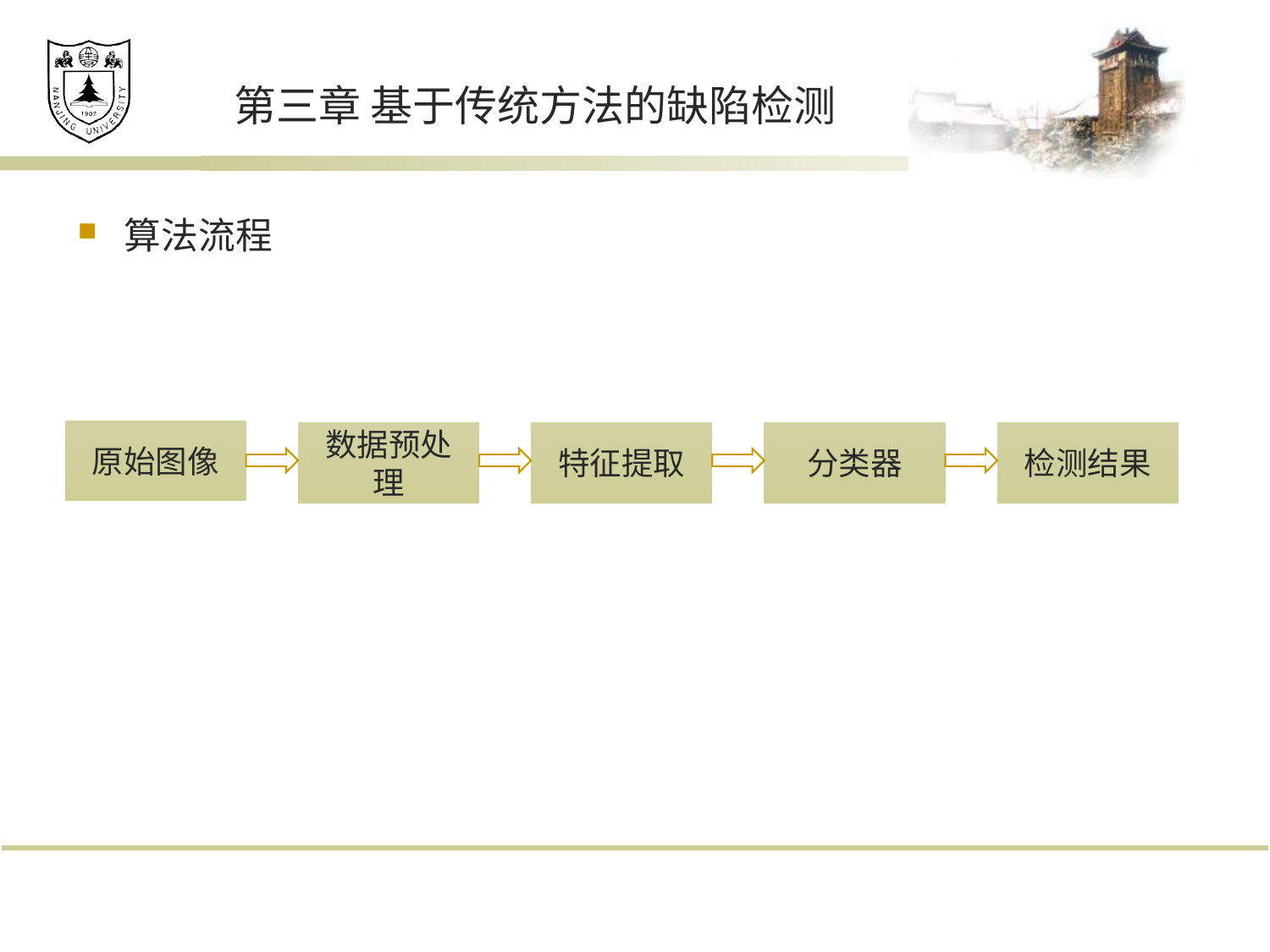

# 第三章 基于传统方法的缺陷检测
算法流程

原始图像
数据预处理
特征提取
分类器
检测结果